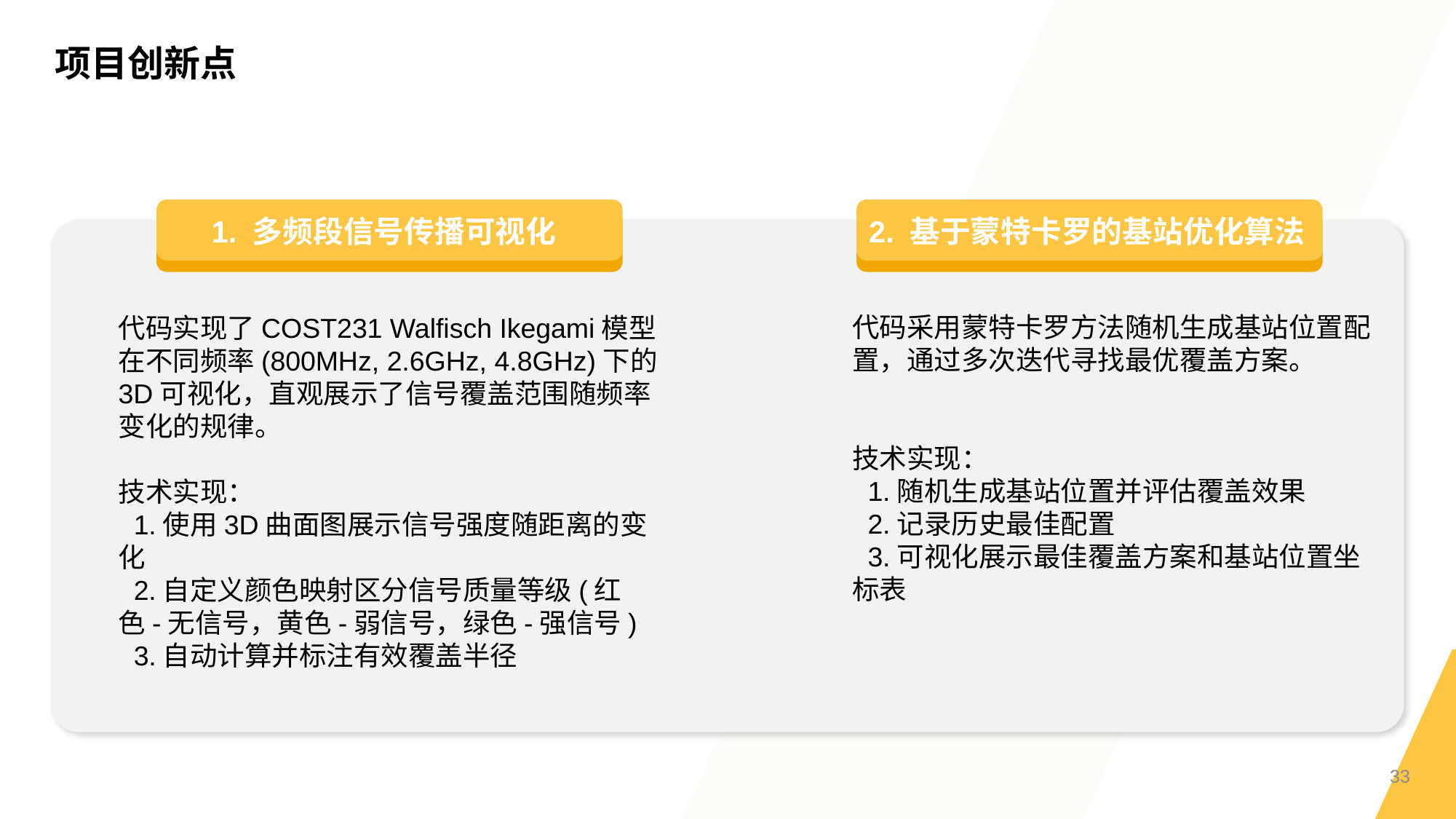

项目创新点

1. 多频段信号传播可视化

2. 基于蒙特卡罗的基站优化算法

代码采用蒙特卡罗方法随机生成基站位置配置，通过多次迭代寻找最优覆盖方案。

技术实现：
  1.随机生成基站位置并评估覆盖效果
  2.记录历史最佳配置
  3.可视化展示最佳覆盖方案和基站位置坐标表
代码实现了COST231 Walfisch Ikegami模型在不同频率(800MHz, 2.6GHz, 4.8GHz)下的3D可视化，直观展示了信号覆盖范围随频率变化的规律。

技术实现：
  1.使用3D曲面图展示信号强度随距离的变化
  2.自定义颜色映射区分信号质量等级(红色-无信号，黄色-弱信号，绿色-强信号)
  3.自动计算并标注有效覆盖半径
33